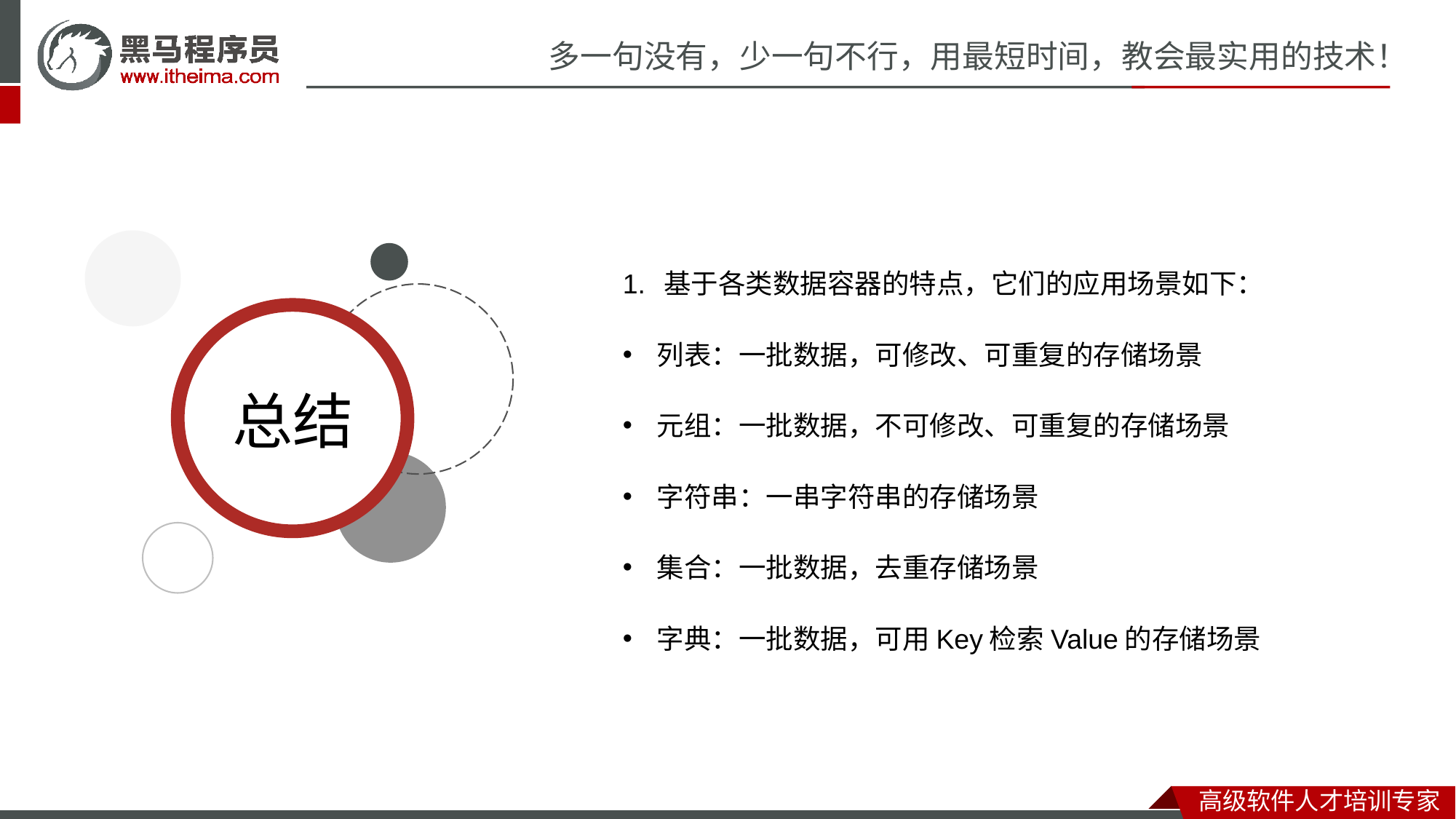

基于各类数据容器的特点，它们的应用场景如下：
列表：一批数据，可修改、可重复的存储场景
元组：一批数据，不可修改、可重复的存储场景
字符串：一串字符串的存储场景
集合：一批数据，去重存储场景
字典：一批数据，可用Key检索Value的存储场景